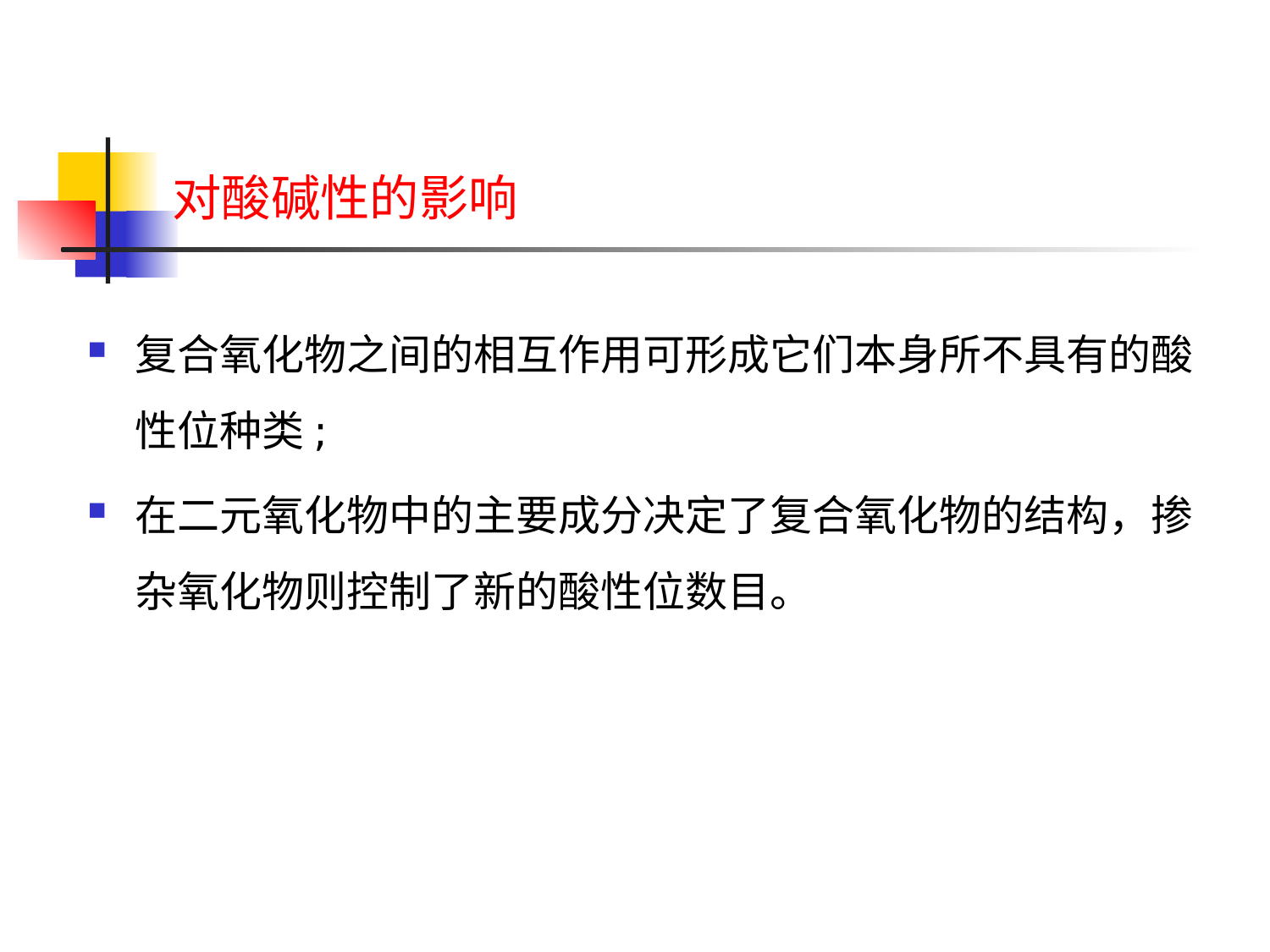

# 对酸碱性的影响
复合氧化物之间的相互作用可形成它们本身所不具有的酸性位种类;
在二元氧化物中的主要成分决定了复合氧化物的结构，掺杂氧化物则控制了新的酸性位数目。